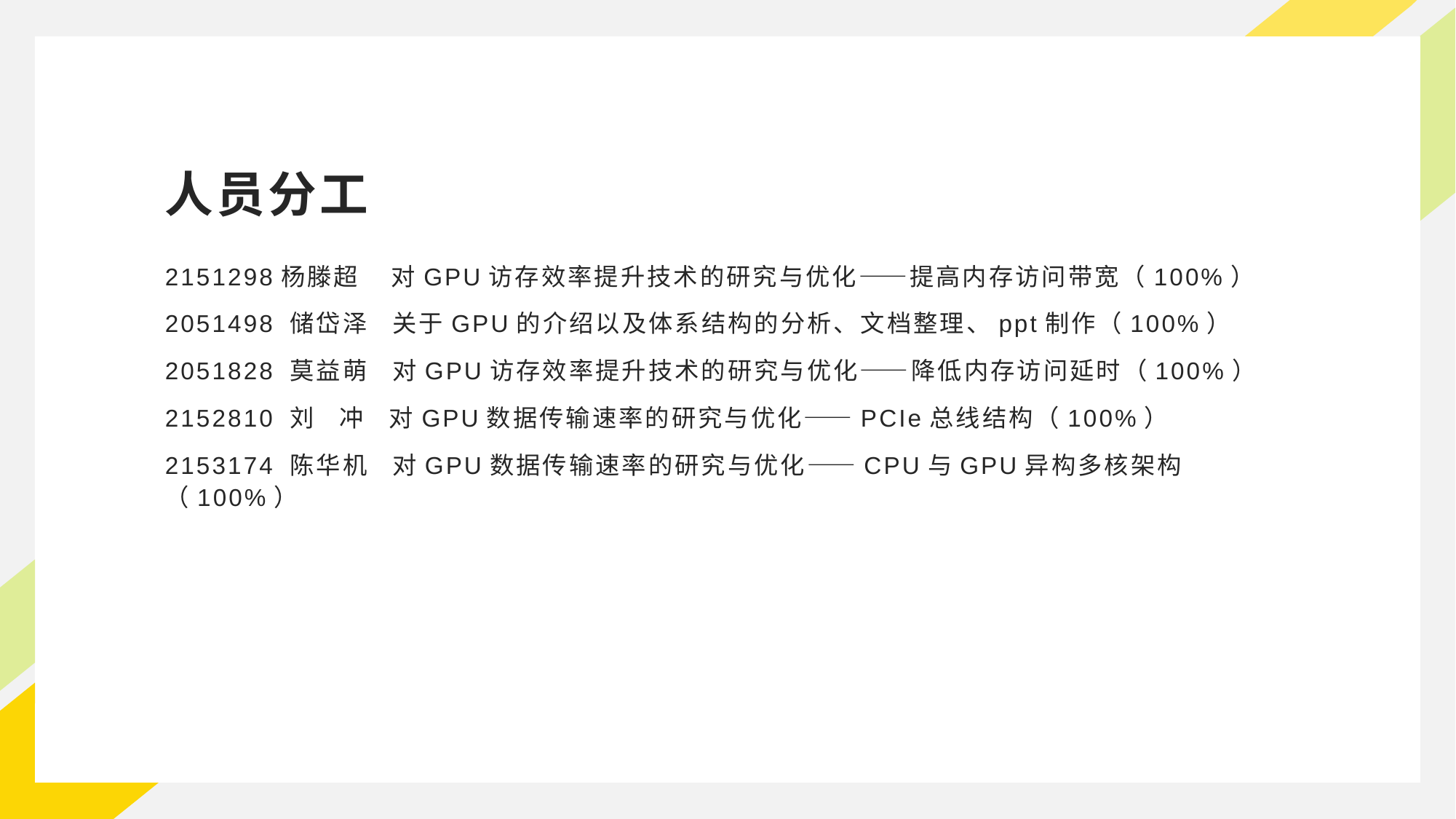

# 人员分工
2151298杨滕超    对GPU访存效率提升技术的研究与优化——提高内存访问带宽（100%）
2051498 储岱泽   关于GPU的介绍以及体系结构的分析、文档整理、ppt制作（100%）
2051828 莫益萌   对GPU访存效率提升技术的研究与优化——降低内存访问延时（100%）
2152810 刘   冲   对GPU数据传输速率的研究与优化——PCIe总线结构（100%）
2153174 陈华机   对GPU数据传输速率的研究与优化——CPU与GPU异构多核架构（100%）